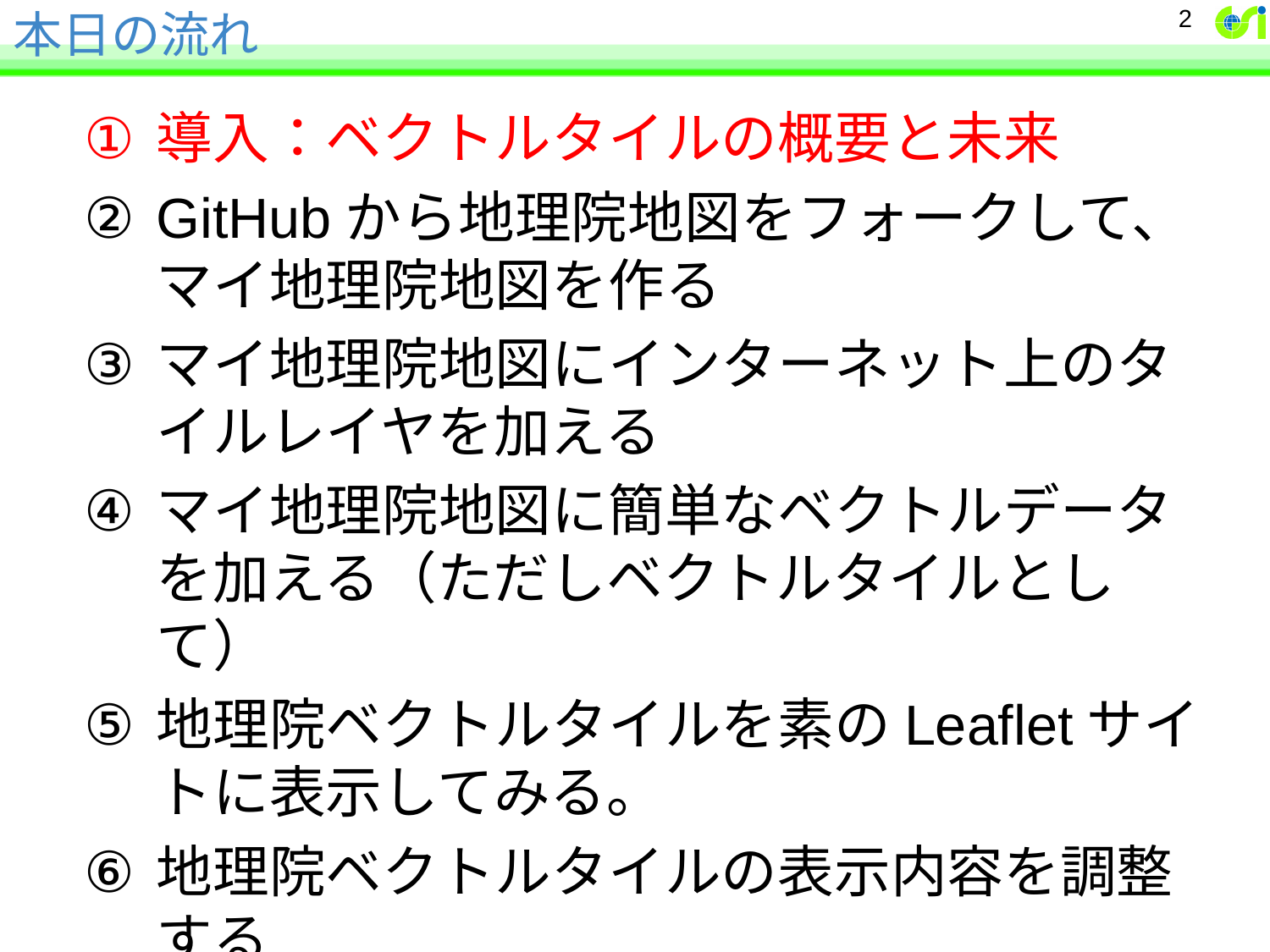

# 本日の流れ
2
導入：ベクトルタイルの概要と未来
GitHubから地理院地図をフォークして、マイ地理院地図を作る
マイ地理院地図にインターネット上のタイルレイヤを加える
マイ地理院地図に簡単なベクトルデータを加える（ただしベクトルタイルとして）
地理院ベクトルタイルを素のLeafletサイトに表示してみる。
地理院ベクトルタイルの表示内容を調整する